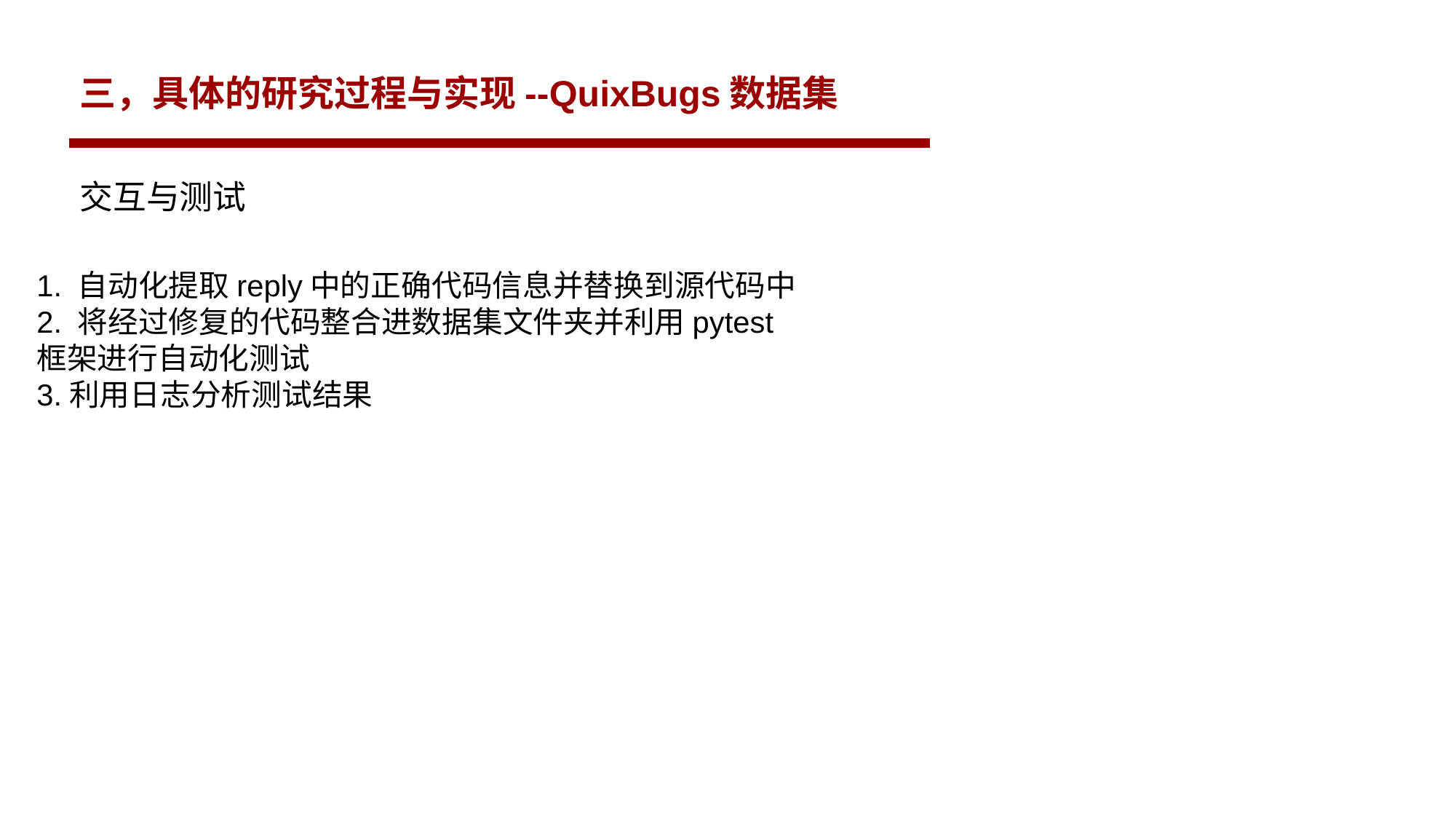

三，具体的研究过程与实现--QuixBugs数据集
交互与测试
1. 自动化提取reply中的正确代码信息并替换到源代码中
2. 将经过修复的代码整合进数据集文件夹并利用pytest框架进行自动化测试
3.利用日志分析测试结果